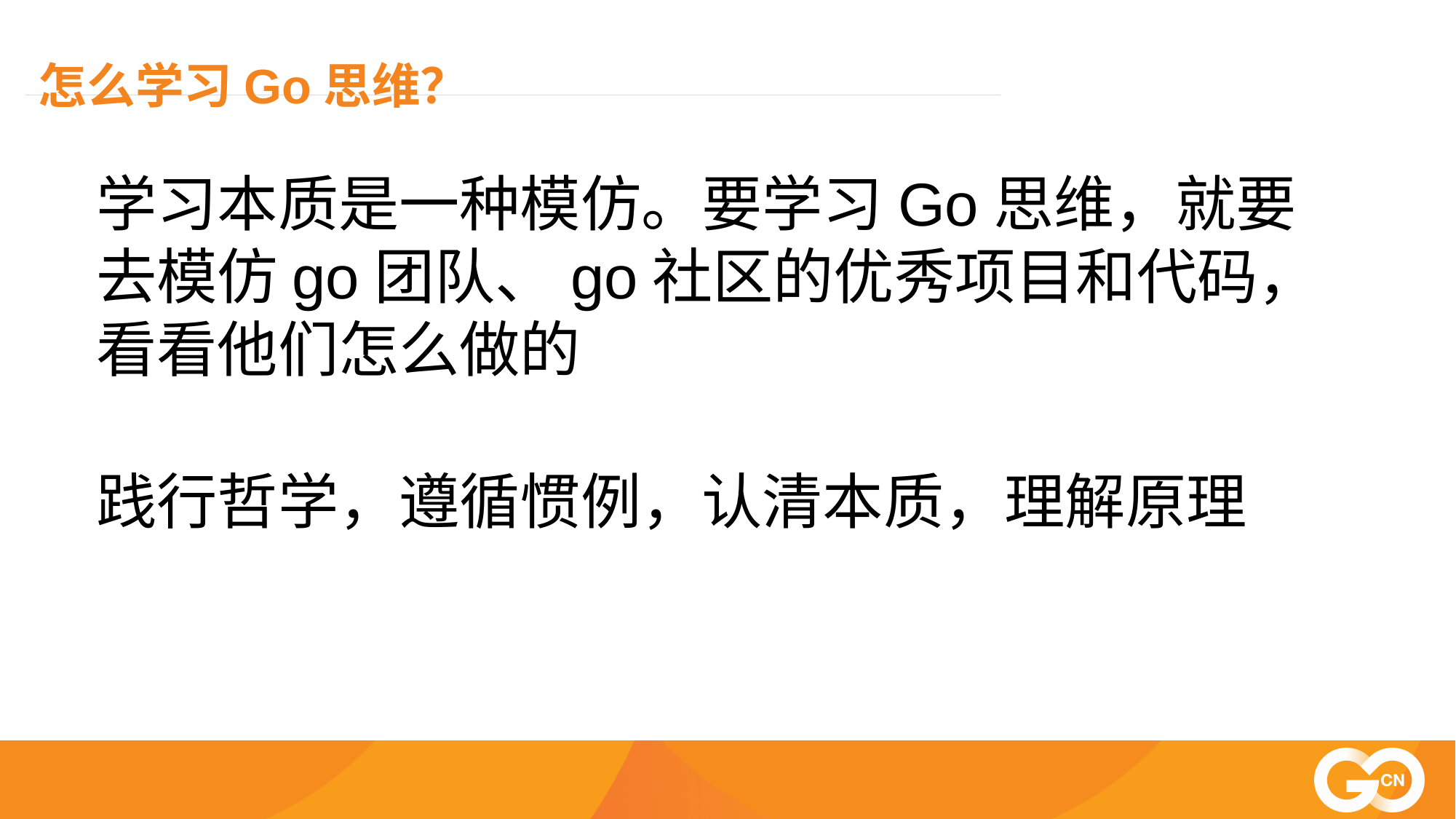

怎么学习Go思维？
学习本质是一种模仿。要学习Go思维，就要去模仿go团队、go社区的优秀项目和代码，看看他们怎么做的
践行哲学，遵循惯例，认清本质，理解原理